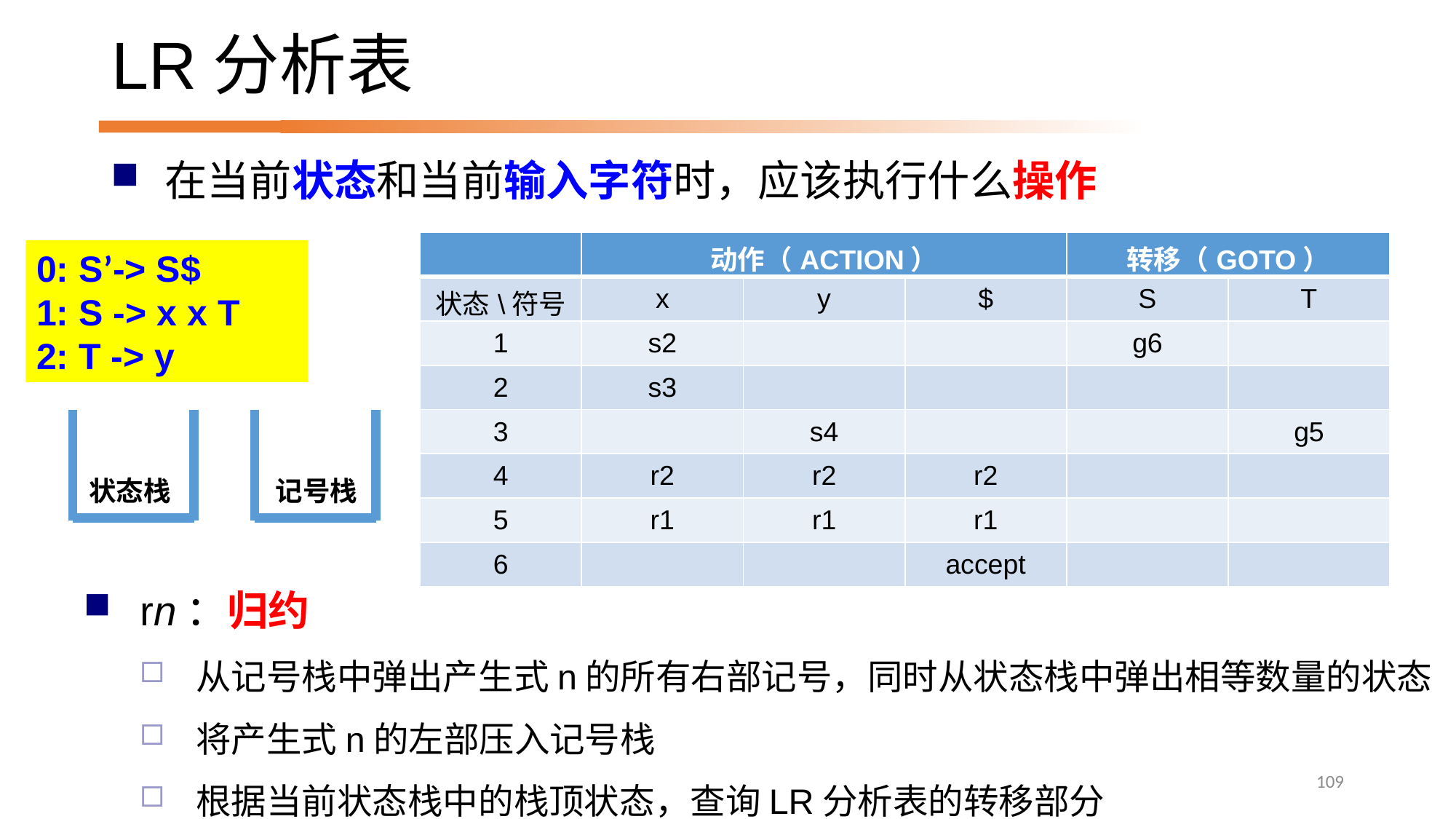

# LR分析表
在当前状态和当前输入字符时，应该执行什么操作
|  | 动作（ACTION） |  |  | 转移（GOTO） |  |
| --- | --- | --- | --- | --- | --- |
| 状态\符号 | x | y | $ | S | T |
| 1 | s2 |  |  | g6 |  |
| 2 | s3 |  |  |  |  |
| 3 |  | s4 |  |  | g5 |
| 4 | r2 | r2 | r2 |  |  |
| 5 | r1 | r1 | r1 |  |  |
| 6 |  |  | accept |  |  |
0: S’-> S$
1: S -> x x T
2: T -> y
状态栈
记号栈
rn：归约
从记号栈中弹出产生式n的所有右部记号，同时从状态栈中弹出相等数量的状态
将产生式n的左部压入记号栈
根据当前状态栈中的栈顶状态，查询LR分析表的转移部分

109